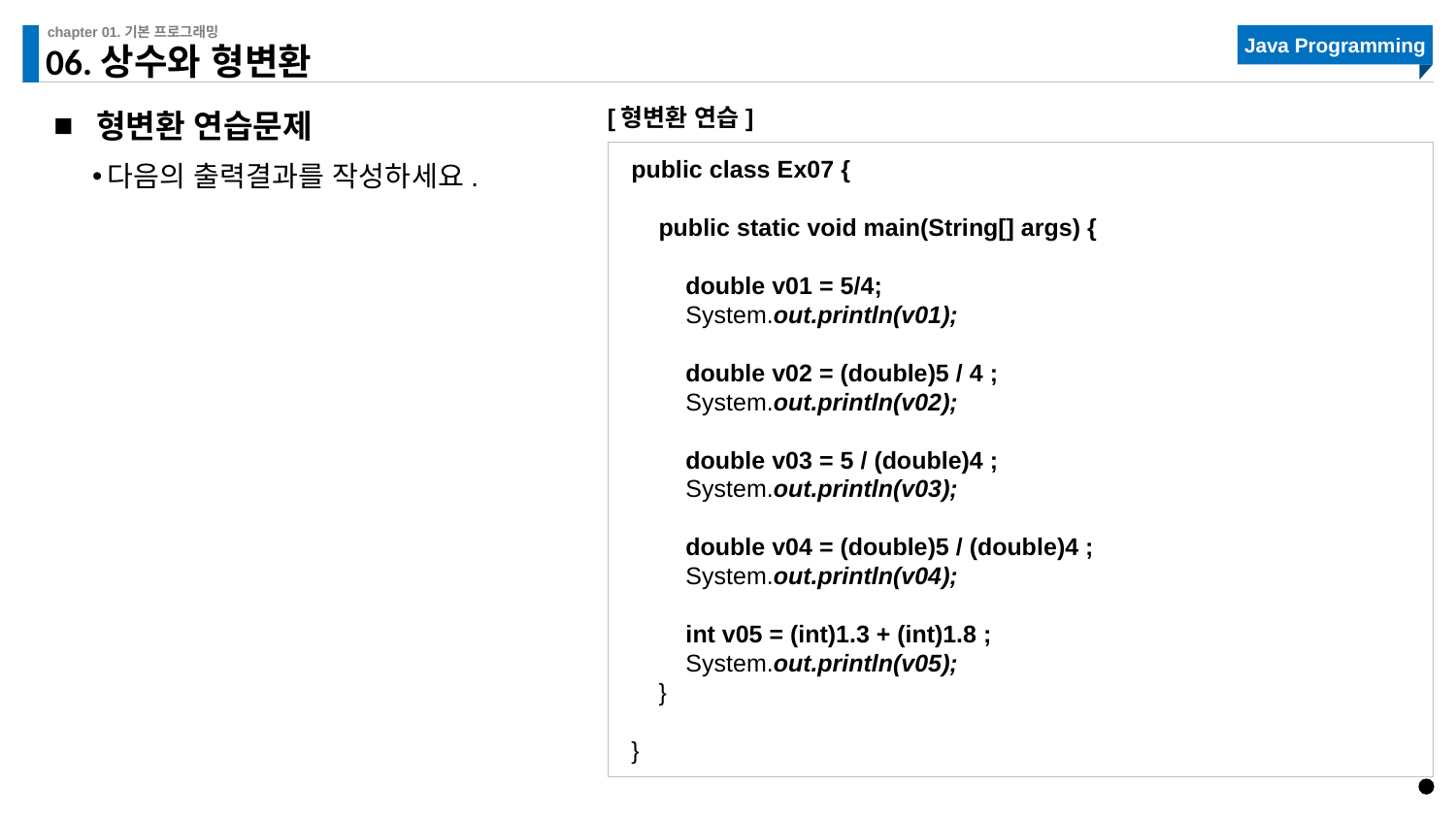

# 06.상수와 형변환
형변환 연습문제
[형변환 연습]
다음의 출력결과를 작성하세요.
public class Ex07 {

    public static void main(String[] args) {

        double v01 = 5/4;
        System.out.println(v01);

        double v02 = (double)5 / 4 ;
        System.out.println(v02);

        double v03 = 5 / (double)4 ;
        System.out.println(v03);

        double v04 = (double)5 / (double)4 ;
        System.out.println(v04);

        int v05 = (int)1.3 + (int)1.8 ;
        System.out.println(v05);
    }

}